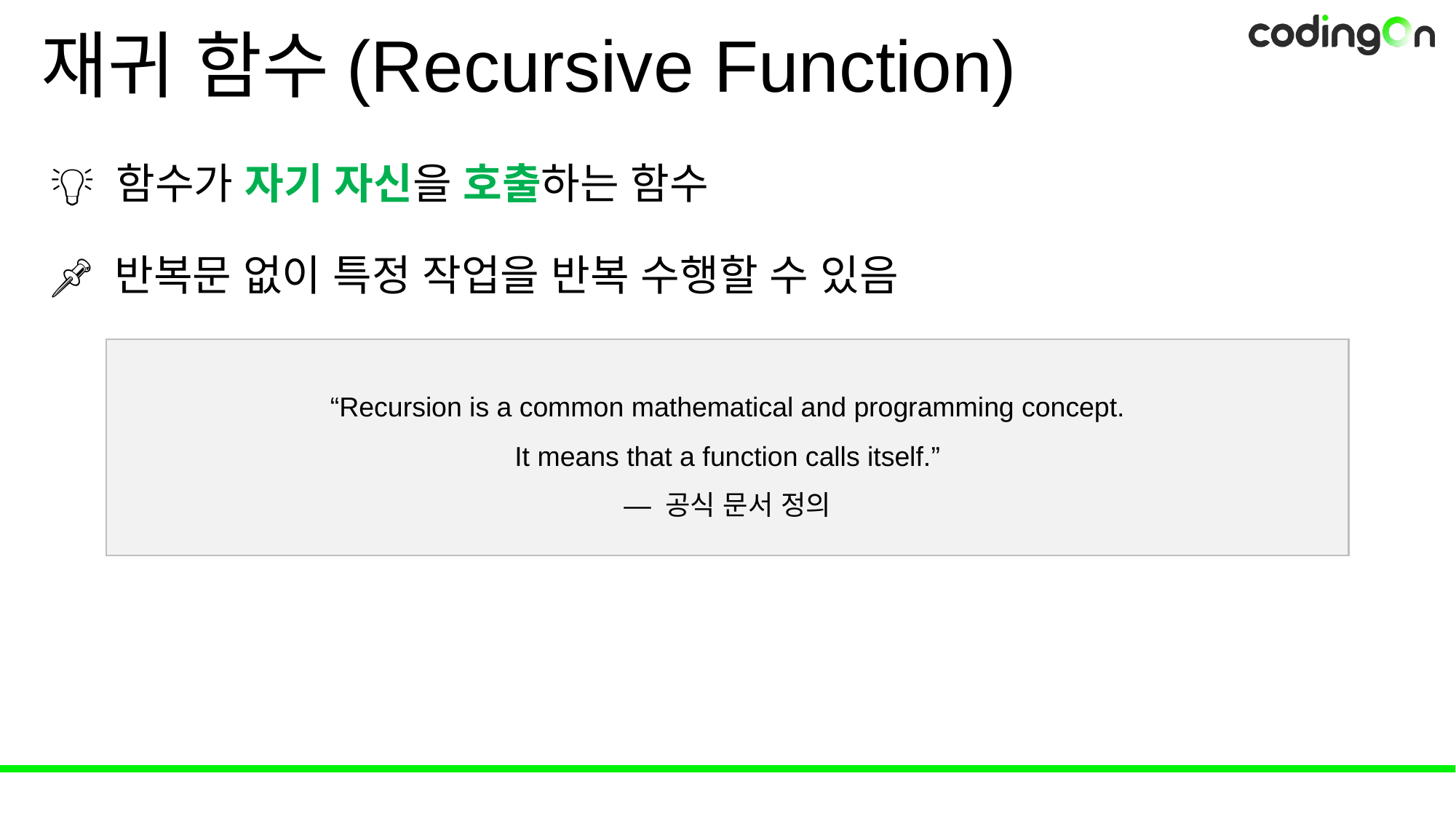

# 재귀 함수(Recursive Function)
💡 함수가 자기 자신을 호출하는 함수
📌 반복문 없이 특정 작업을 반복 수행할 수 있음
“Recursion is a common mathematical and programming concept.
It means that a function calls itself.”
— 공식 문서 정의